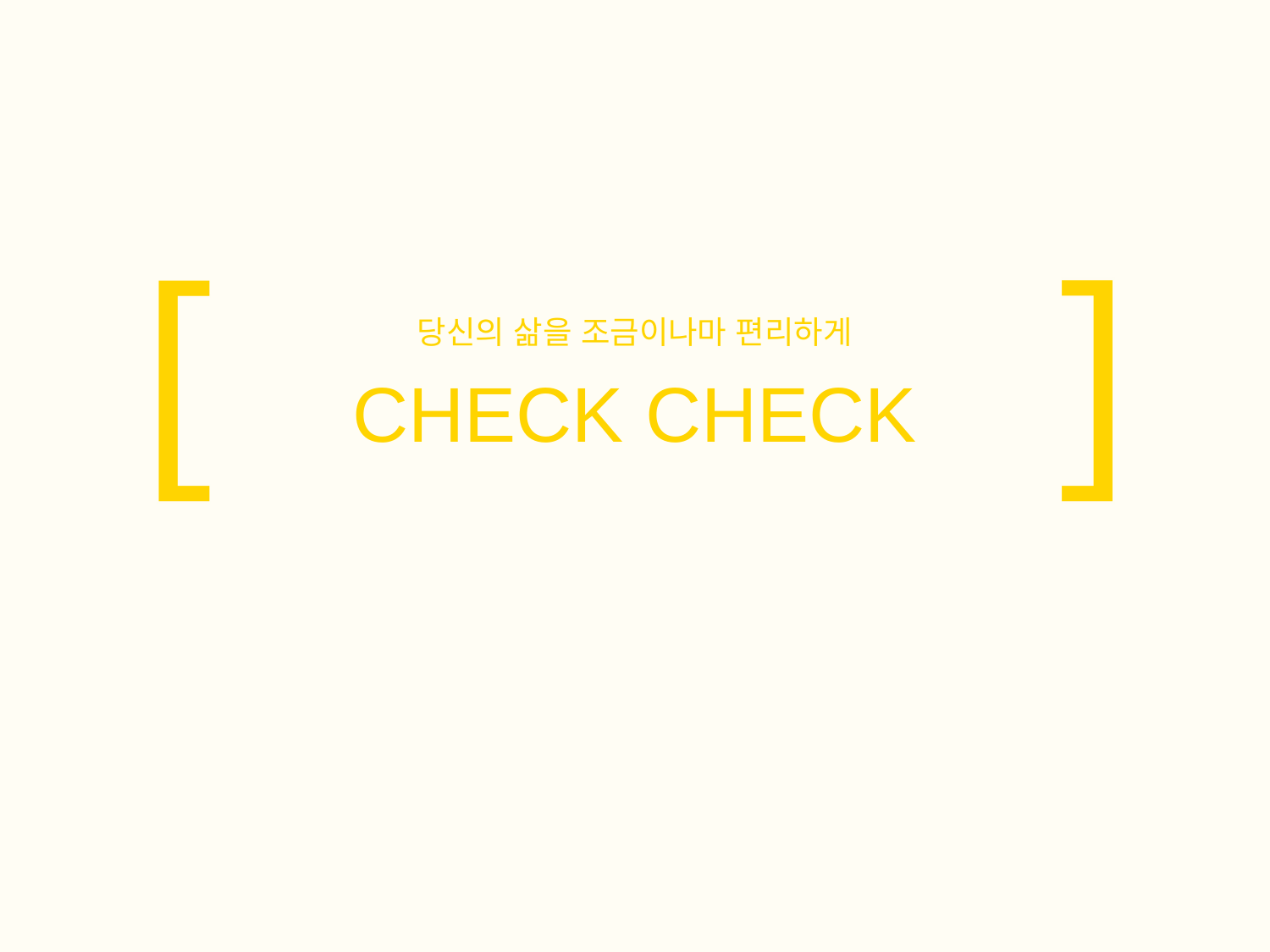

당신의 삶을 조금이나마 편리하게
# CHECK CHECK